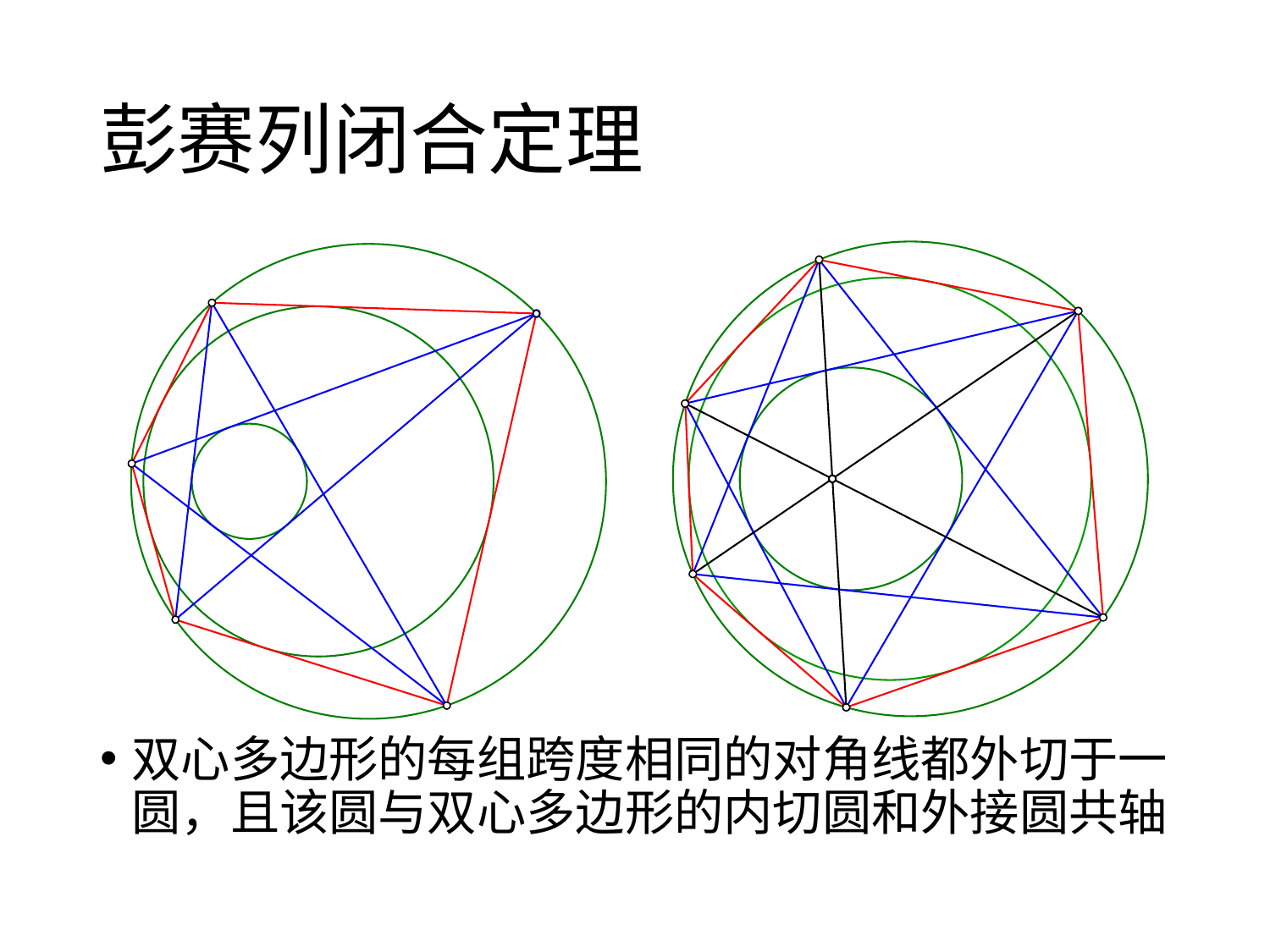

# 彭赛列闭合定理

双心多边形的每组跨度相同的对角线都外切于一圆，且该圆与双心多边形的内切圆和外接圆共轴